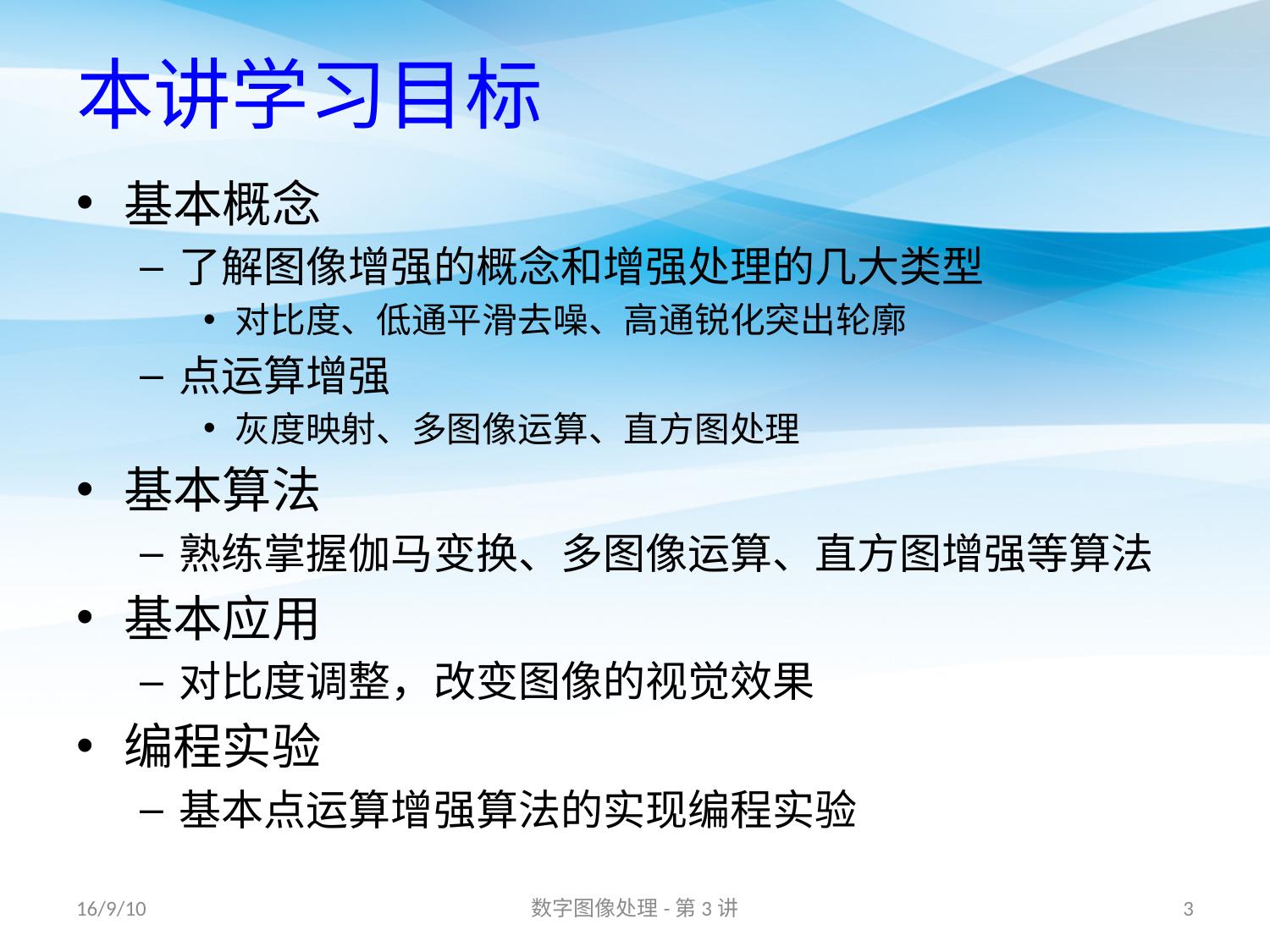

# 本讲学习目标
基本概念
了解图像增强的概念和增强处理的几大类型
对比度、低通平滑去噪、高通锐化突出轮廓
点运算增强
灰度映射、多图像运算、直方图处理
基本算法
熟练掌握伽马变换、多图像运算、直方图增强等算法
基本应用
对比度调整，改变图像的视觉效果
编程实验
基本点运算增强算法的实现编程实验
16/9/10
数字图像处理-第3讲
3